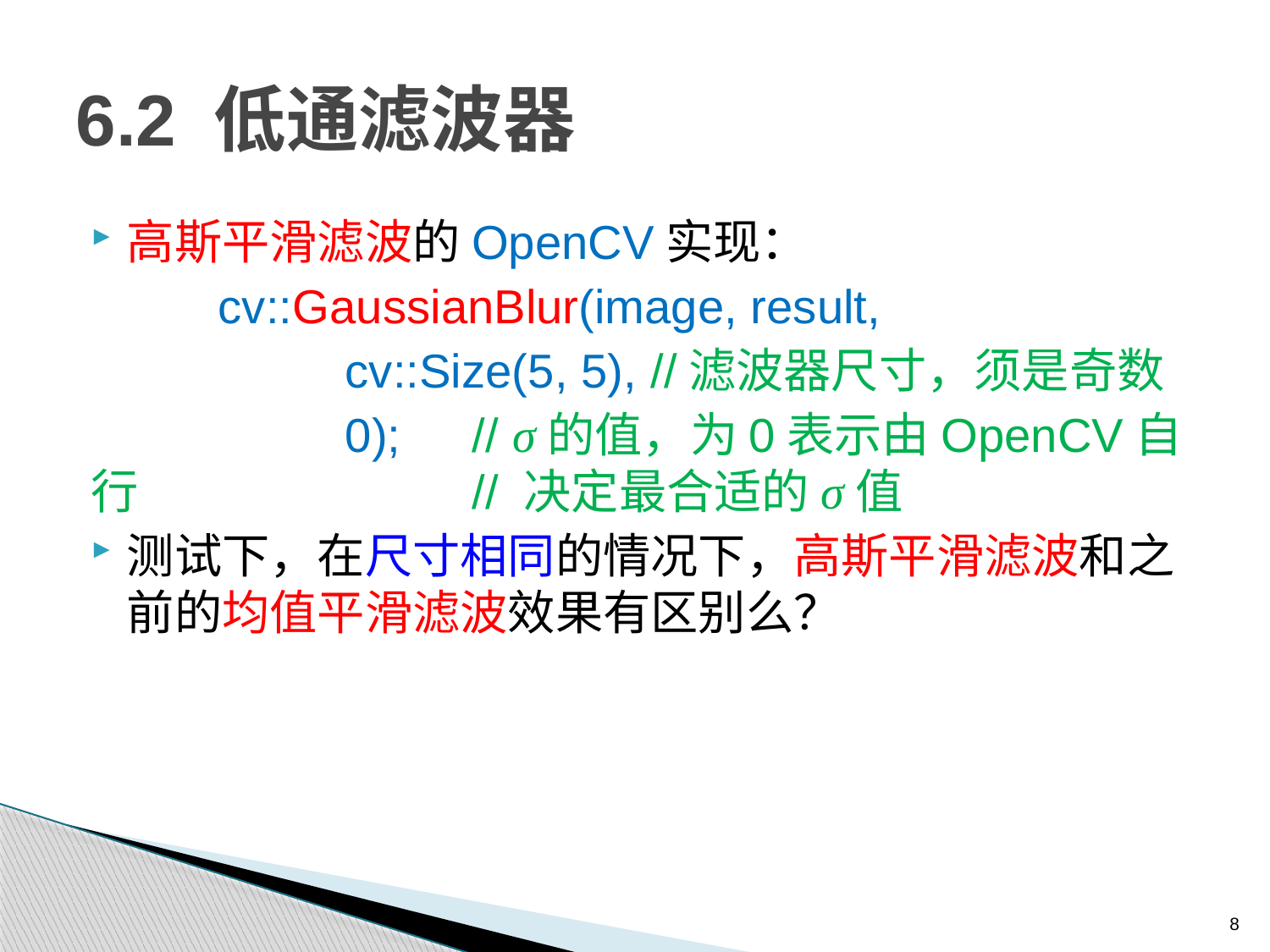

# 6.2 低通滤波器
高斯平滑滤波的OpenCV实现：
	cv::GaussianBlur(image, result,
		cv::Size(5, 5), //滤波器尺寸，须是奇数
		0);  	// σ的值，为0表示由OpenCV自行 	 		// 决定最合适的σ值
测试下，在尺寸相同的情况下，高斯平滑滤波和之前的均值平滑滤波效果有区别么？
8